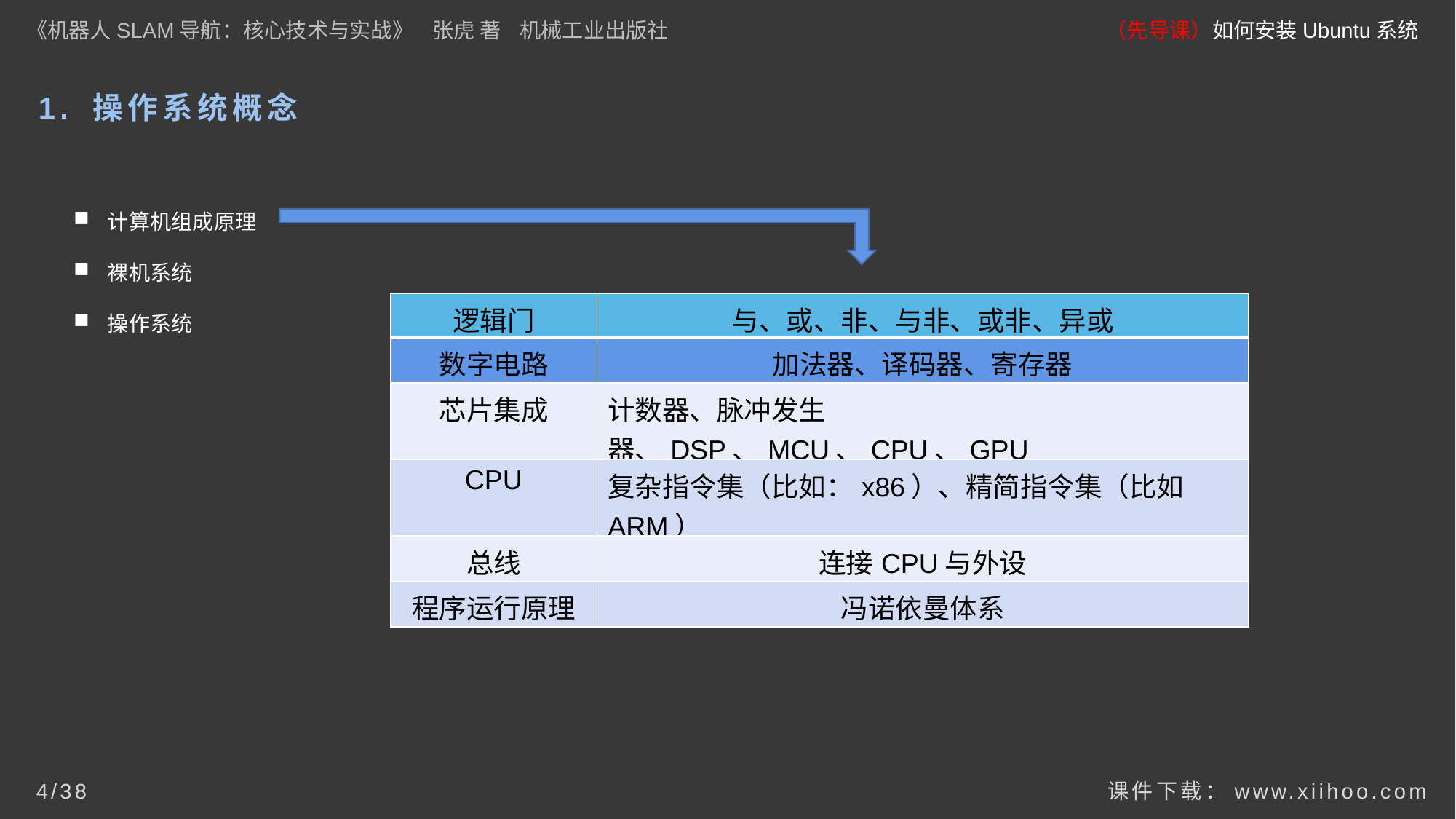

《机器人SLAM导航：核心技术与实战》    张虎 著    机械工业出版社
（先导课）如何安装Ubuntu系统
# 1. 操作系统概念
计算机组成原理
裸机系统
操作系统

| 逻辑门 | 与、或、非、与非、或非、异或 |
| --- | --- |
| 数字电路 | 加法器、译码器、寄存器 |
| 芯片集成 | 计数器、脉冲发生器、DSP、MCU、CPU、GPU |
| CPU | 复杂指令集（比如：x86）、精简指令集（比如ARM） |
| 总线 | 连接CPU与外设 |
| 程序运行原理 | 冯诺依曼体系 |
课件下载：www.xiihoo.com
4/38